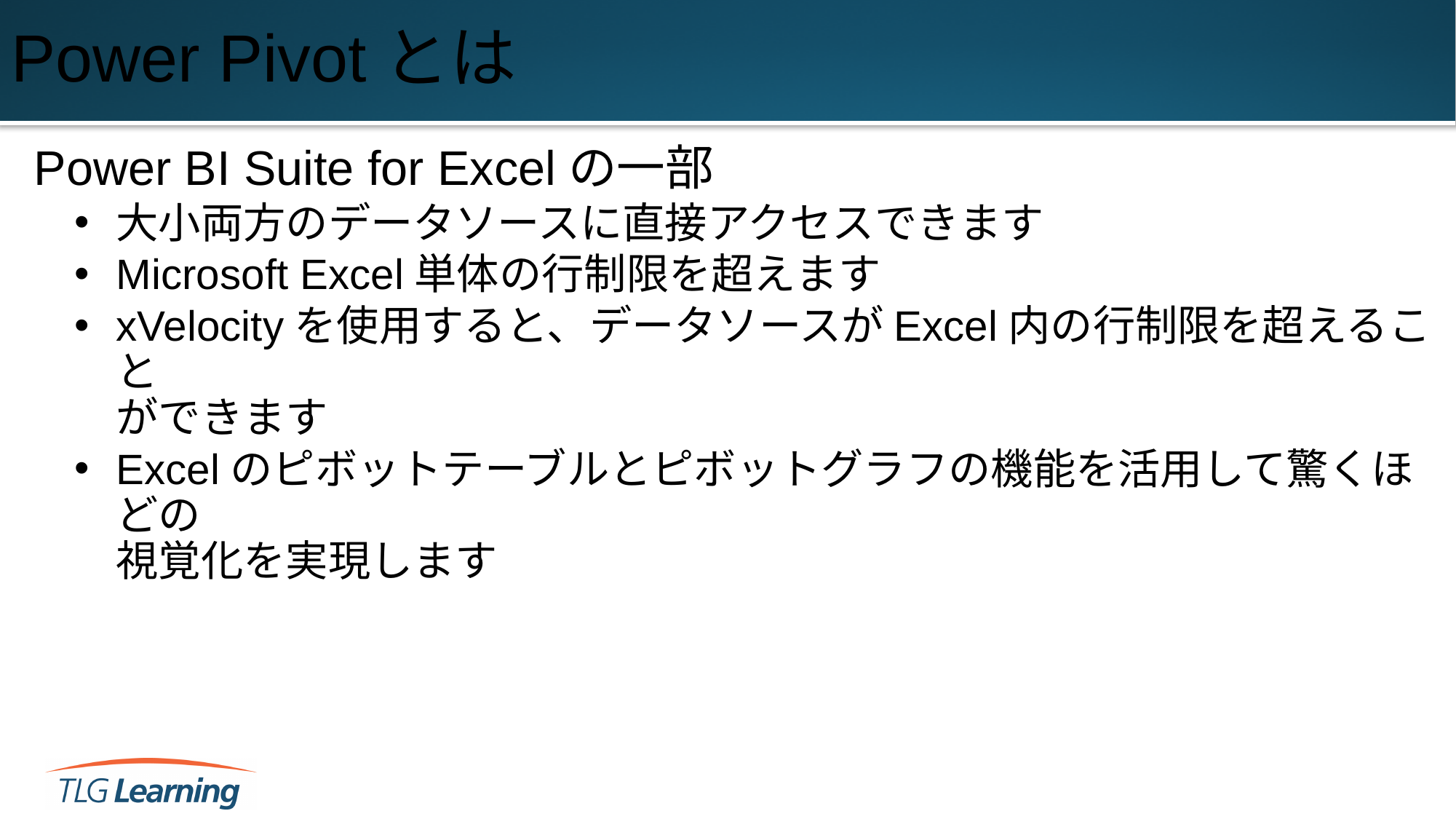

# Power Pivotとは
Power BI Suite for Excelの一部
大小両方のデータソースに直接アクセスできます
Microsoft Excel単体の行制限を超えます
xVelocityを使用すると、データソースがExcel内の行制限を超えること
ができます
Excelのピボットテーブルとピボットグラフの機能を活用して驚くほどの
視覚化を実現します